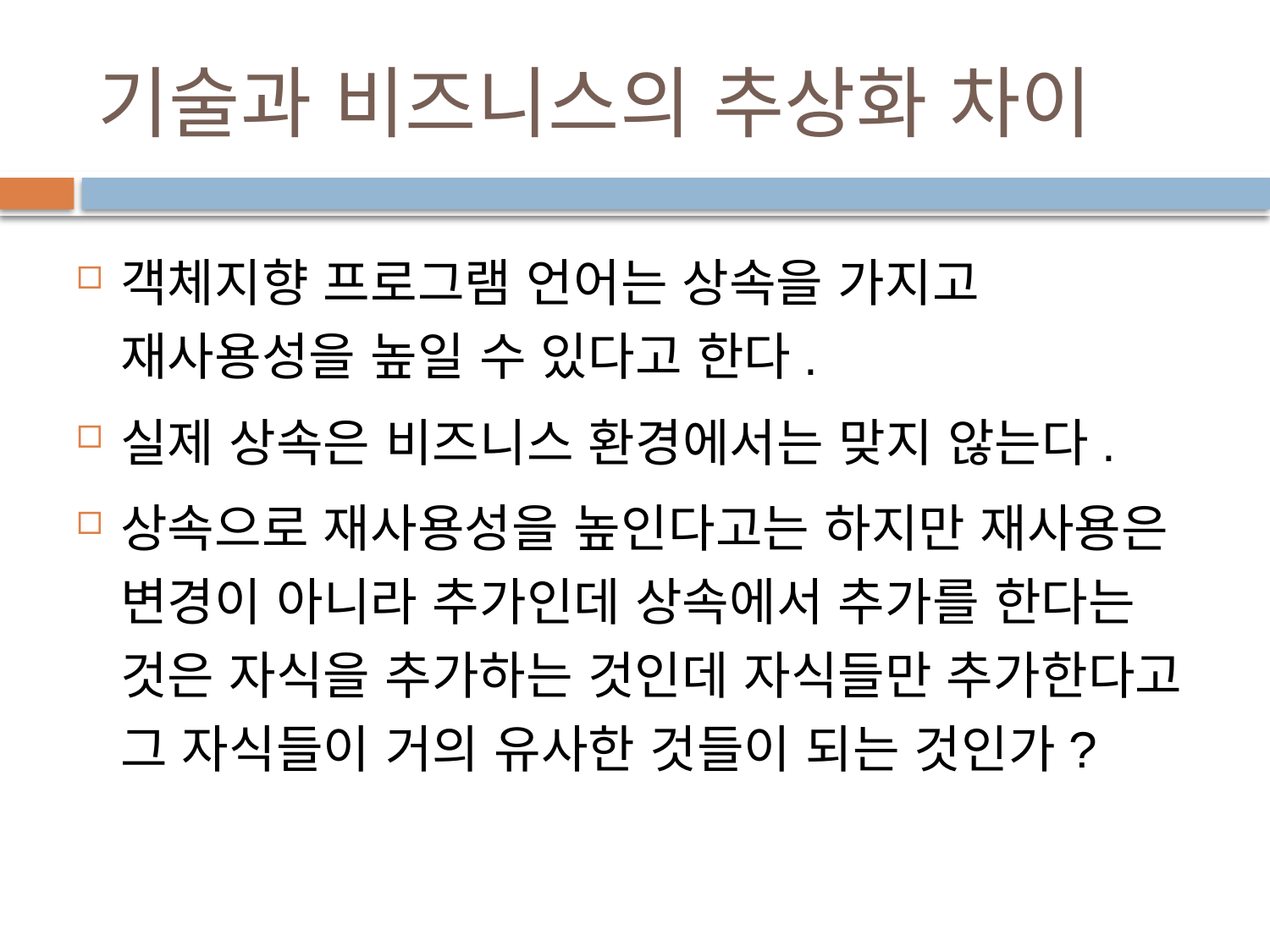

# 기술과 비즈니스의 추상화 차이
객체지향 프로그램 언어는 상속을 가지고 재사용성을 높일 수 있다고 한다.
실제 상속은 비즈니스 환경에서는 맞지 않는다.
상속으로 재사용성을 높인다고는 하지만 재사용은 변경이 아니라 추가인데 상속에서 추가를 한다는 것은 자식을 추가하는 것인데 자식들만 추가한다고 그 자식들이 거의 유사한 것들이 되는 것인가?